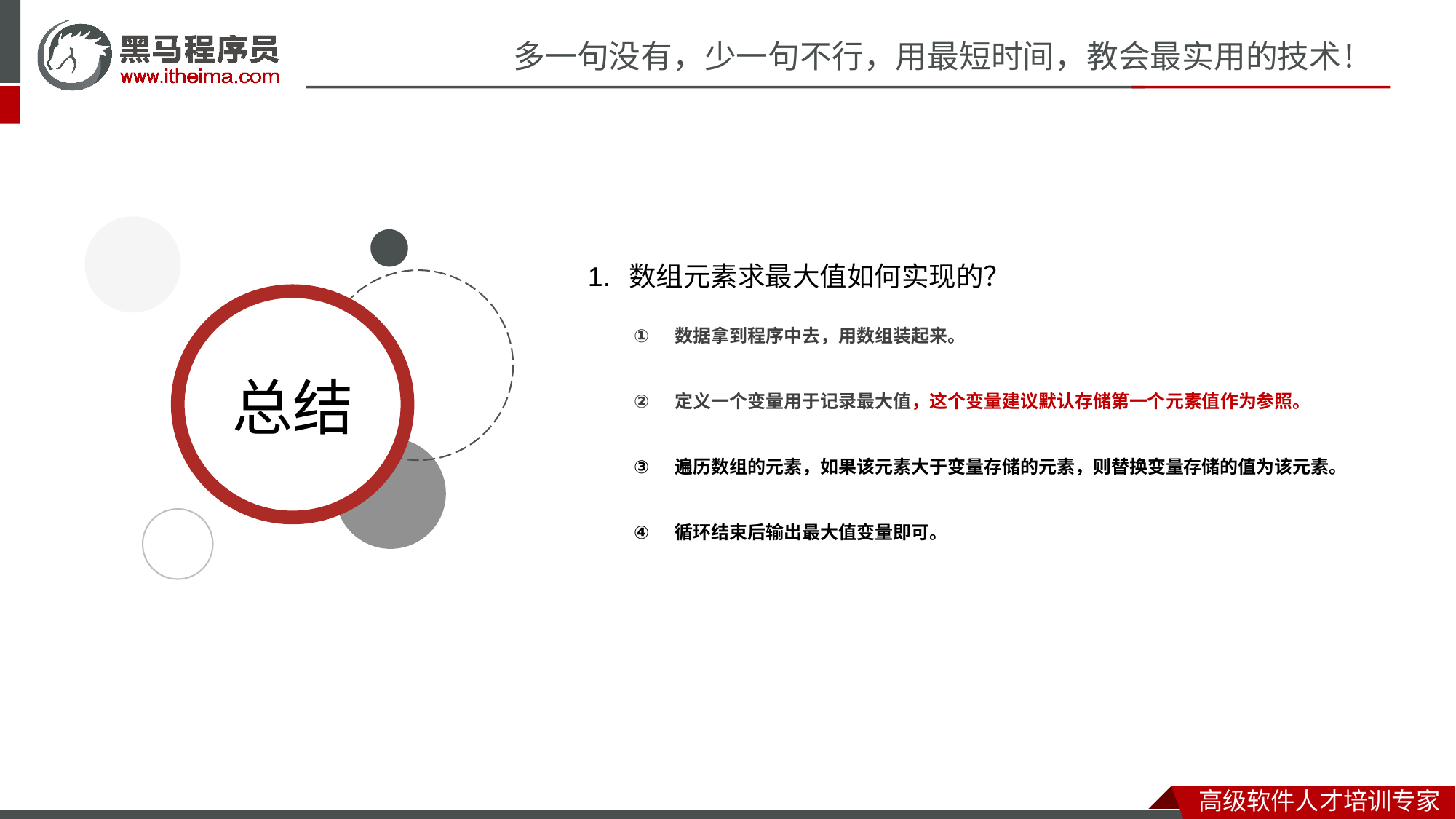

数组元素求最大值如何实现的？
数据拿到程序中去，用数组装起来。

定义一个变量用于记录最大值，这个变量建议默认存储第一个元素值作为参照。

遍历数组的元素，如果该元素大于变量存储的元素，则替换变量存储的值为该元素。

循环结束后输出最大值变量即可。